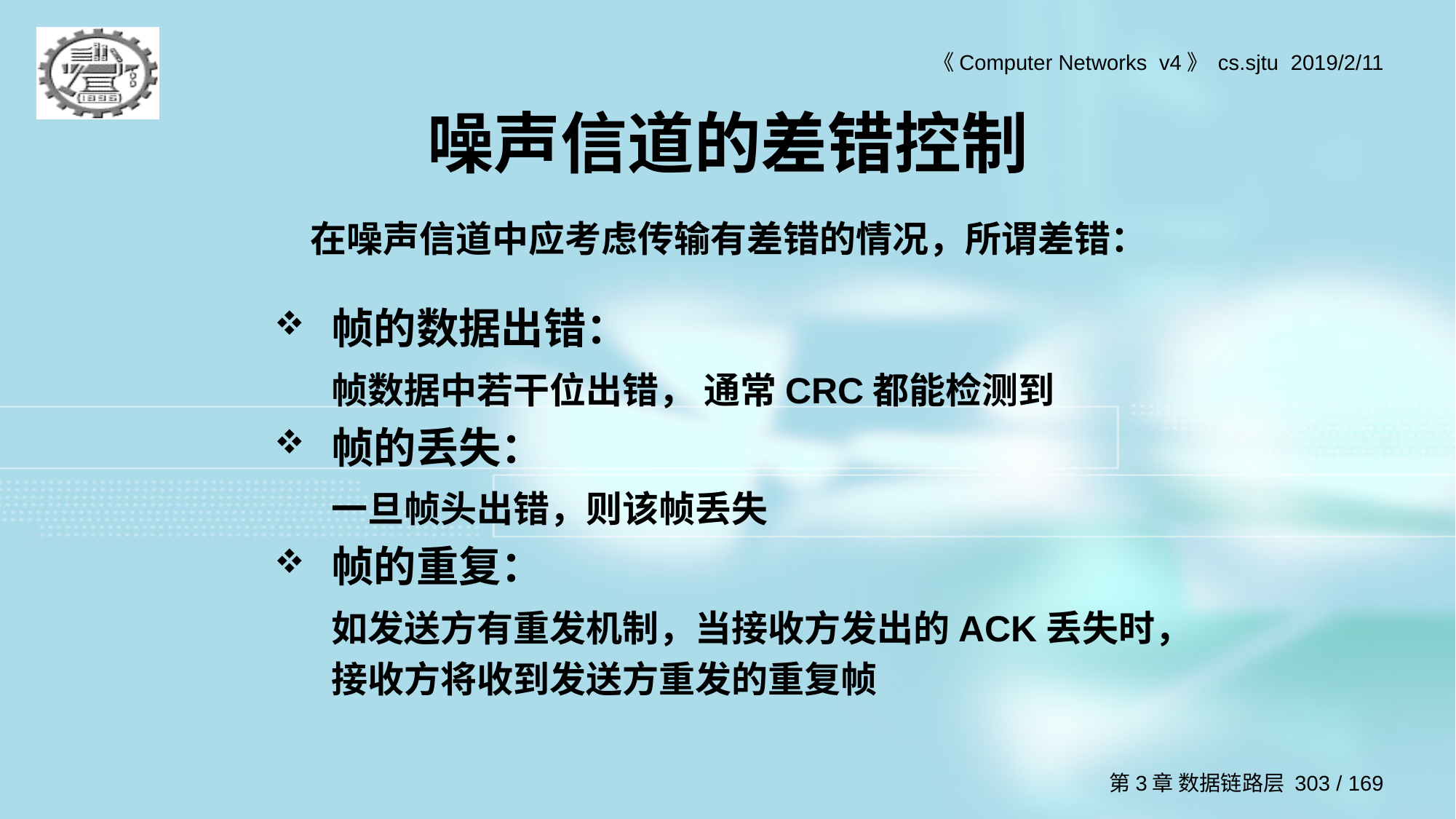

# 噪声信道的差错控制
在噪声信道中应考虑传输有差错的情况，所谓差错：
帧的数据出错：
	帧数据中若干位出错， 通常CRC都能检测到
帧的丢失：
	一旦帧头出错，则该帧丢失
帧的重复：
	如发送方有重发机制，当接收方发出的ACK丢失时，接收方将收到发送方重发的重复帧